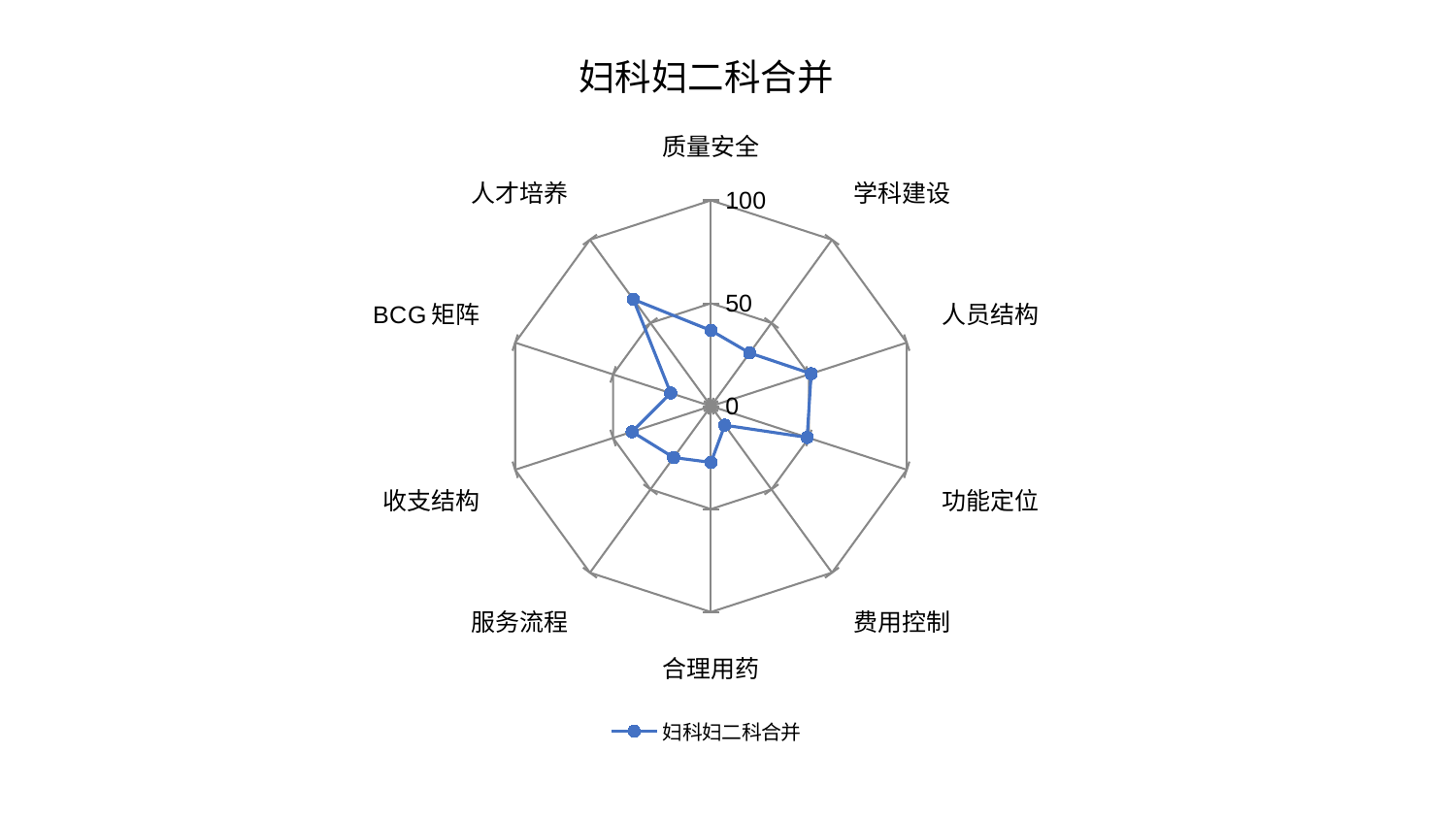

### Chart: 妇科妇二科合并

| Category | 妇科妇二科合并 |
|---|---|
| 质量安全 | 36.779673840775345 |
| 学科建设 | 31.969959039731336 |
| 人员结构 | 51.1609695102081 |
| 功能定位 | 49.14525059706072 |
| 费用控制 | 11.432780563848164 |
| 合理用药 | 27.331414986788843 |
| 服务流程 | 30.857641400313142 |
| 收支结构 | 40.283357567473395 |
| BCG矩阵 | 20.59549712620687 |
| 人才培养 | 64.15139091896566 |
94